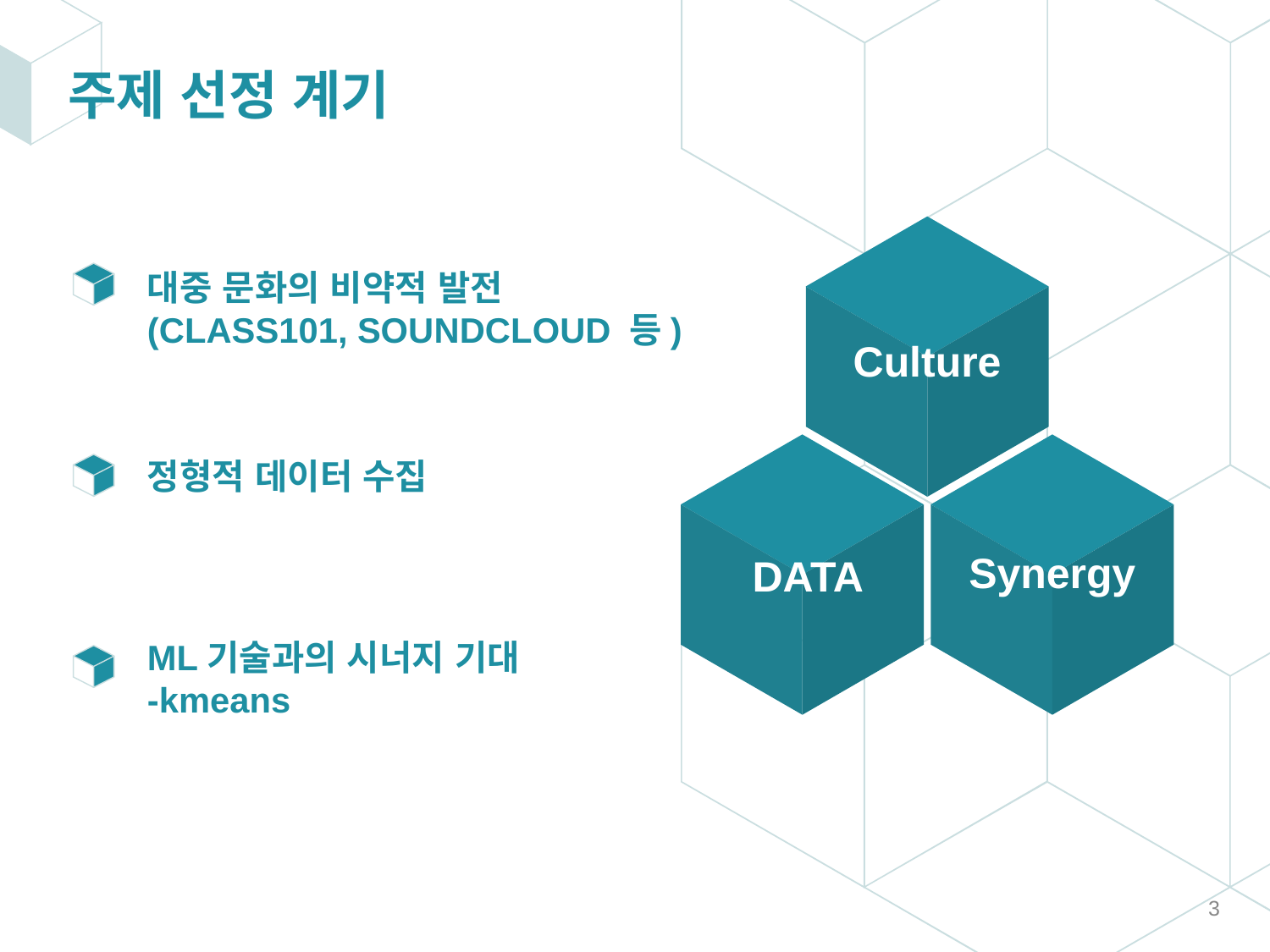

# 주제 선정 계기

Culture

Synergy
대중 문화의 비약적 발전
(CLASS101, SOUNDCLOUD 등)

정형적 데이터 수집

DATA
ML기술과의 시너지 기대
-kmeans

3